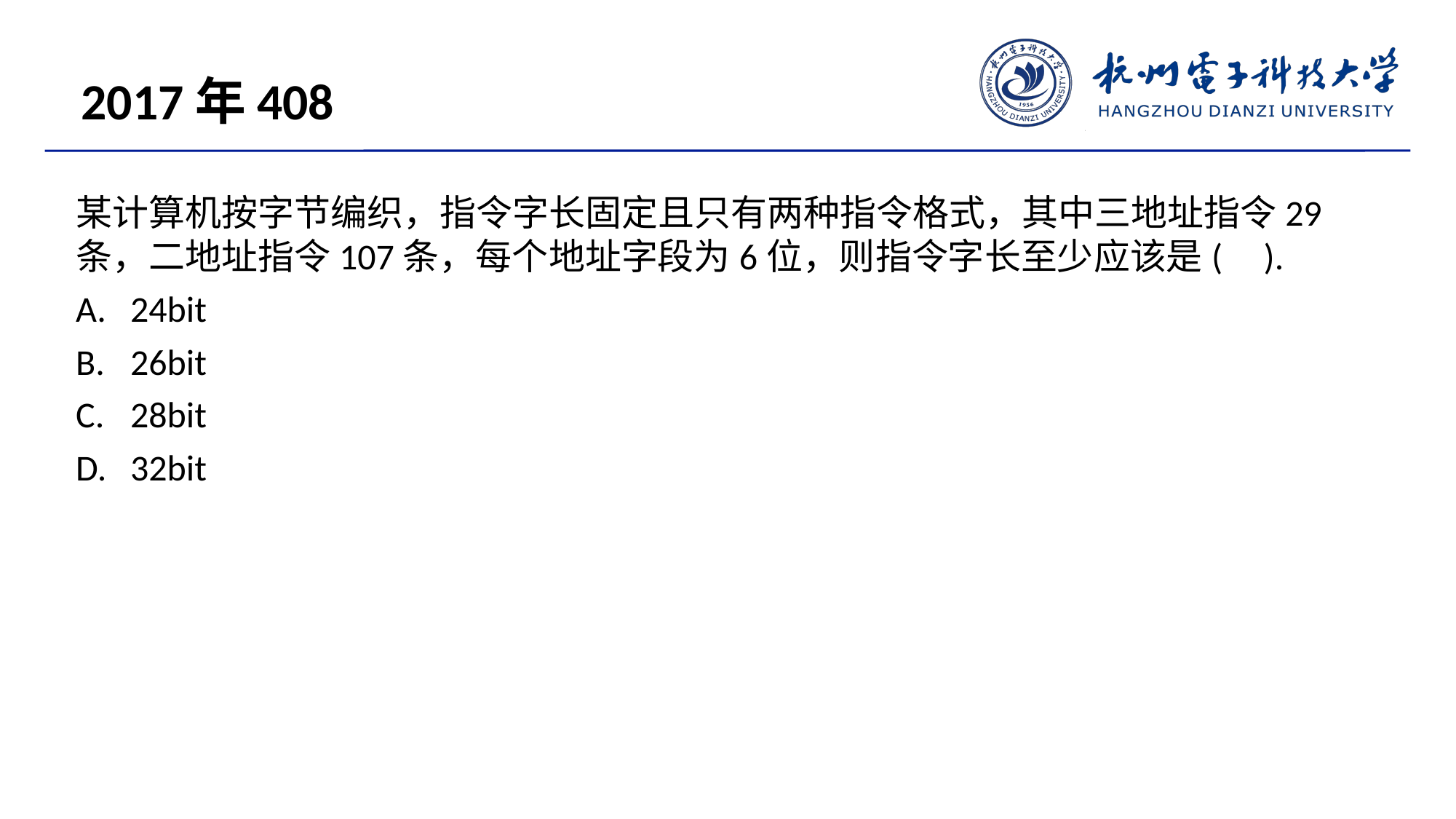

2017年408
某计算机按字节编织，指令字长固定且只有两种指令格式，其中三地址指令29条，二地址指令107条，每个地址字段为6位，则指令字长至少应该是(     ).
24bit
26bit
28bit
32bit